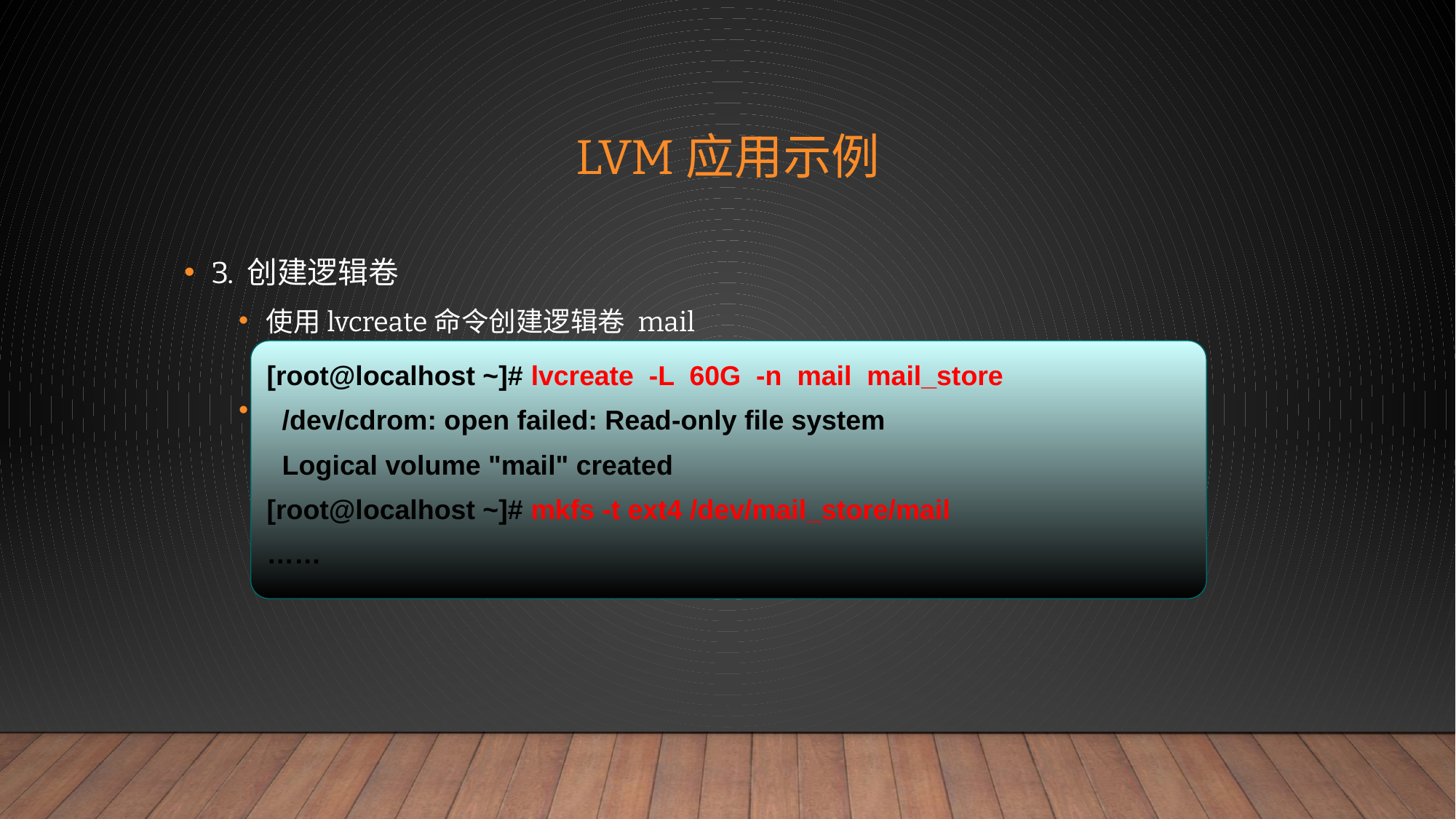

88
# LVM应用示例
3. 创建逻辑卷
使用lvcreate命令创建逻辑卷 mail
 从卷组mail_store上划出60GB空间
使用mkfs命令创建ext4文件系统
[root@localhost ~]# lvcreate  -L  60G  -n  mail  mail_store
  /dev/cdrom: open failed: Read-only file system
  Logical volume "mail" created
[root@localhost ~]# mkfs -t ext4 /dev/mail_store/mail
……